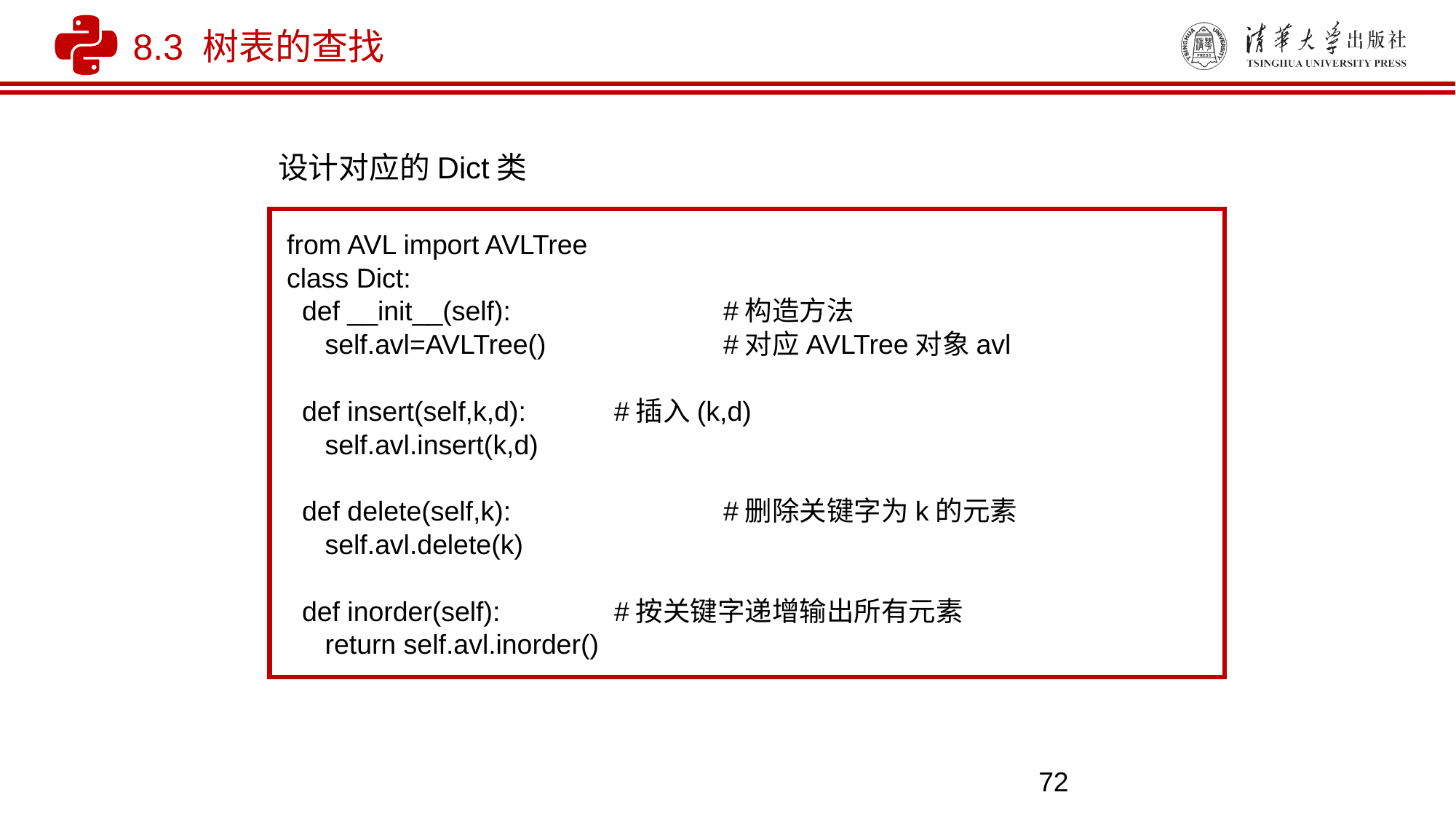

8.3 树表的查找
设计对应的Dict类
from AVL import AVLTree
class Dict:
  def __init__(self):      		#构造方法
     self.avl=AVLTree()		#对应AVLTree对象avl

  def insert(self,k,d):           	#插入(k,d)
     self.avl.insert(k,d)

  def delete(self,k):      		#删除关键字为k的元素
     self.avl.delete(k)

  def inorder(self):              	#按关键字递增输出所有元素
     return self.avl.inorder()
72